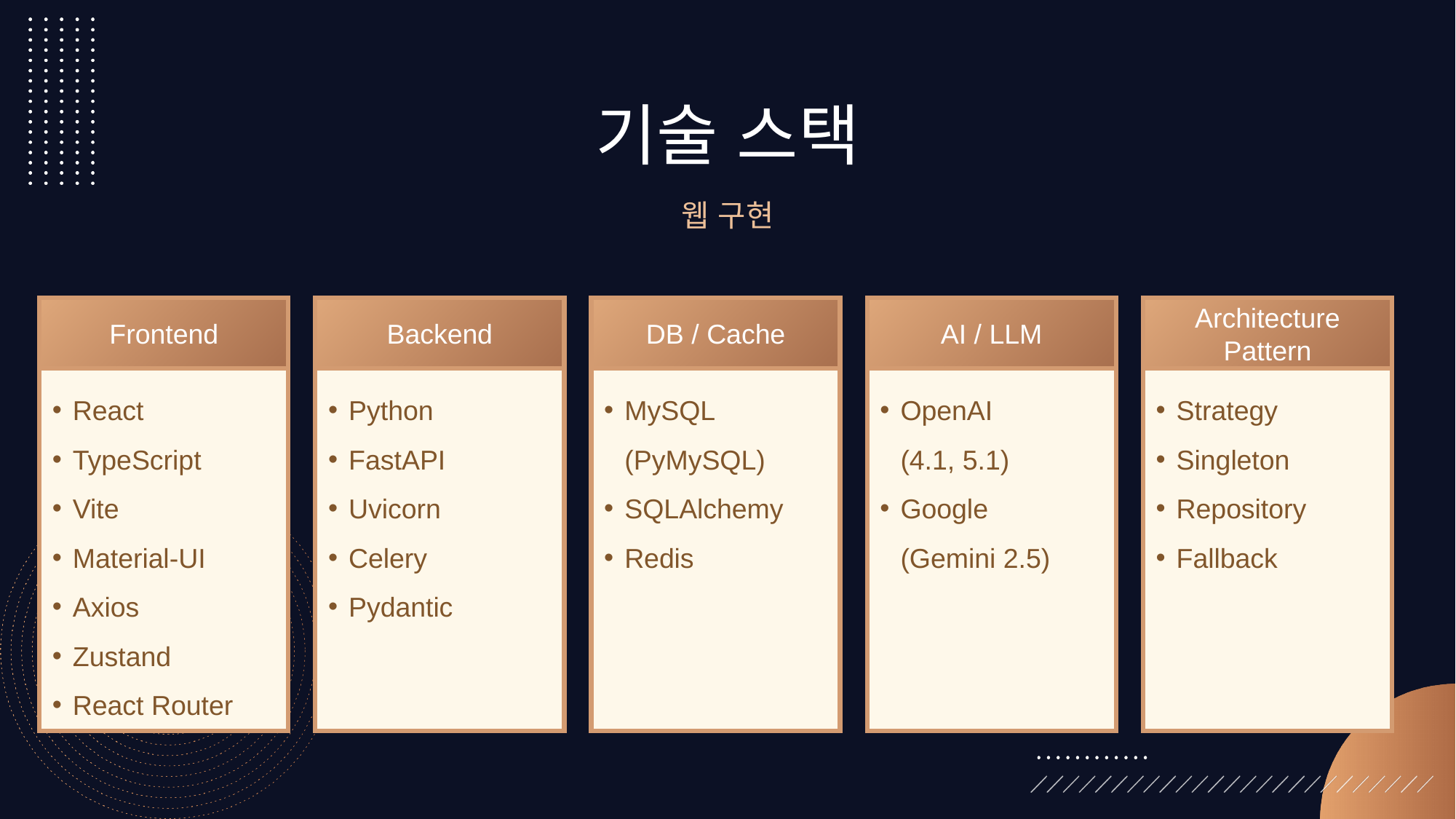

기술 스택
웹 구현
Frontend
Backend
DB / Cache
AI / LLM
Architecture
Pattern
React
TypeScript
Vite
Material-UI
Axios
Zustand
React Router
Python
FastAPI
Uvicorn
Celery
Pydantic
MySQL
(PyMySQL)
SQLAlchemy
Redis
OpenAI
(4.1, 5.1)
Google
(Gemini 2.5)
Strategy
Singleton
Repository
Fallback